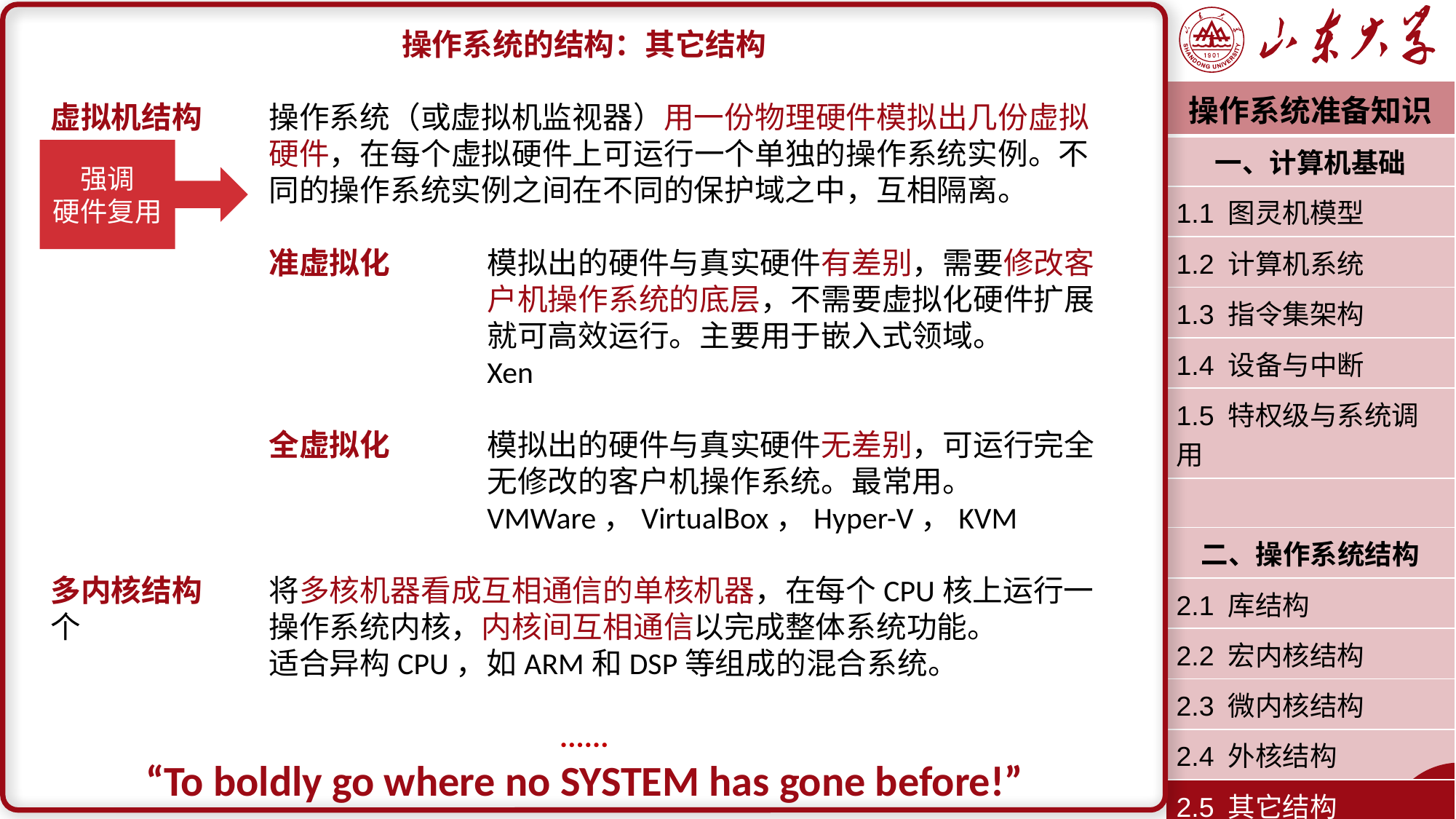

操作系统的结构：其它结构

虚拟机结构	操作系统（或虚拟机监视器）用一份物理硬件模拟出几份虚拟		硬件，在每个虚拟硬件上可运行一个单独的操作系统实例。不		同的操作系统实例之间在不同的保护域之中，互相隔离。

		准虚拟化	模拟出的硬件与真实硬件有差别，需要修改客				户机操作系统的底层，不需要虚拟化硬件扩展				就可高效运行。主要用于嵌入式领域。
				Xen

		全虚拟化	模拟出的硬件与真实硬件无差别，可运行完全				无修改的客户机操作系统。最常用。
				VMWare，VirtualBox，Hyper-V，KVM

多内核结构	将多核机器看成互相通信的单核机器，在每个CPU核上运行一个		操作系统内核，内核间互相通信以完成整体系统功能。
		适合异构CPU，如ARM和DSP等组成的混合系统。

......
“To boldly go where no SYSTEM has gone before!”
| 操作系统准备知识 |
| --- |
| 一、计算机基础 |
| 1.1 图灵机模型 |
| 1.2 计算机系统 |
| 1.3 指令集架构 |
| 1.4 设备与中断 |
| 1.5 特权级与系统调用 |
|  |
| 二、操作系统结构 |
| 2.1 库结构 |
| 2.2 宏内核结构 |
| 2.3 微内核结构 |
| 2.4 外核结构 |
| 2.5 其它结构 |
| 潘润宇 2023.02 |
强调
硬件复用